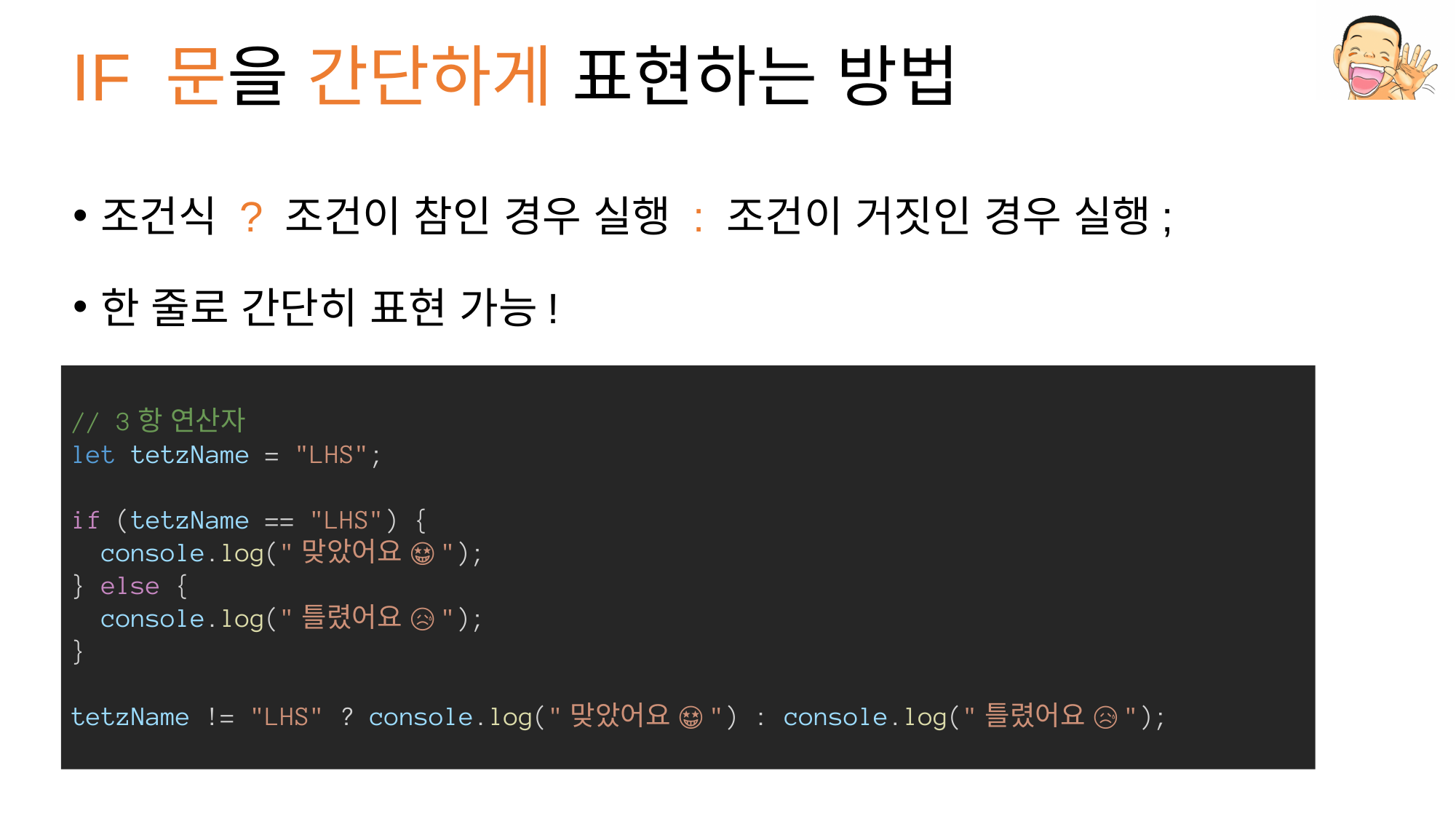

# IF 문을 간단하게 표현하는 방법
조건식 ? 조건이 참인 경우 실행 : 조건이 거짓인 경우 실행;
한 줄로 간단히 표현 가능!

// 3항 연산자
let tetzName = "LHS";
if (tetzName == "LHS") {
  console.log("맞았어요 🤩");
} else {
  console.log("틀렸어요 😥");
}
tetzName != "LHS" ? console.log("맞았어요 🤩") : console.log("틀렸어요 😥");